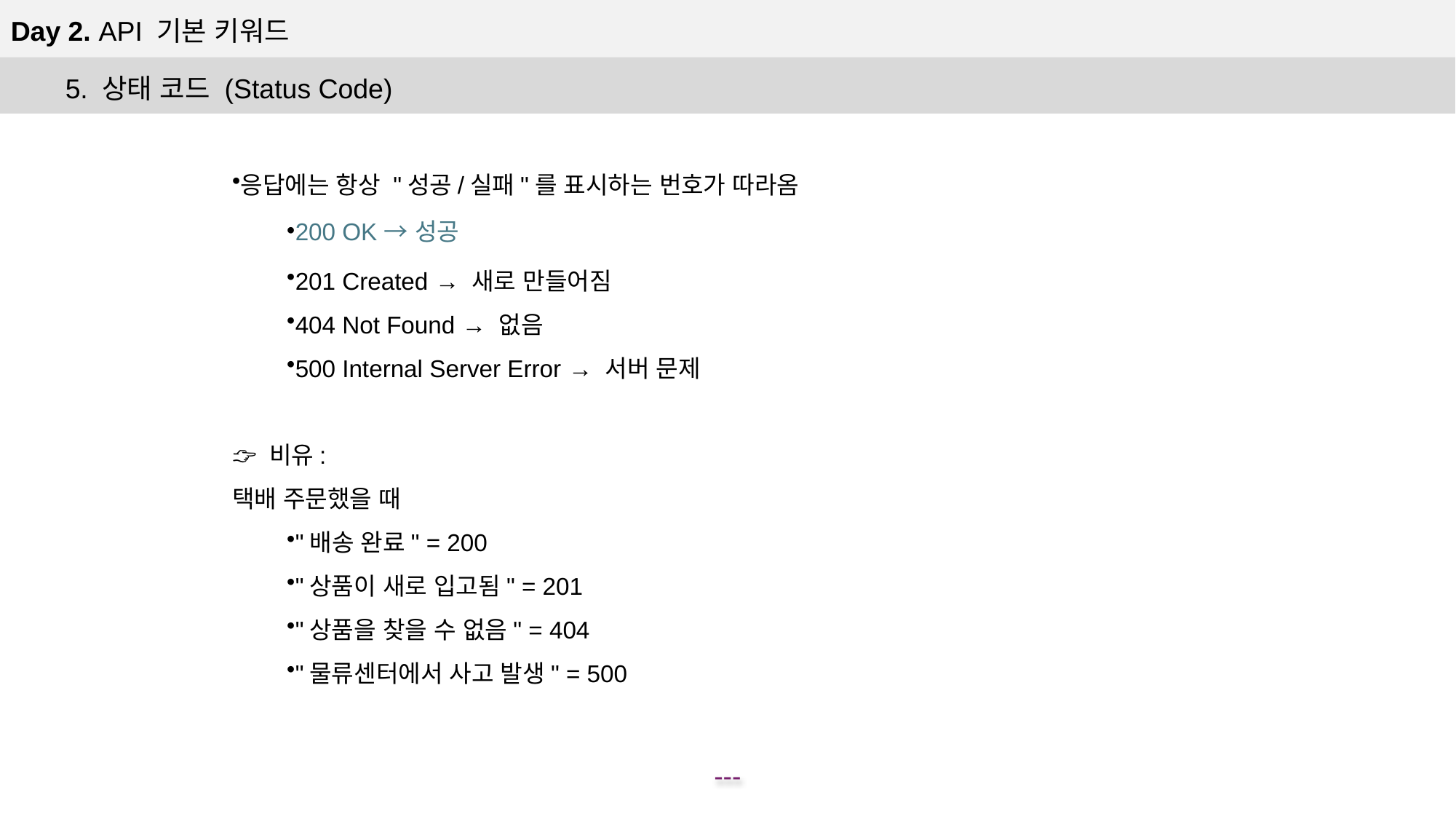

Day 2. API 기본 키워드
5. 상태 코드 (Status Code)
응답에는 항상 "성공/실패"를 표시하는 번호가 따라옴
200 OK → 성공
201 Created → 새로 만들어짐
404 Not Found → 없음
500 Internal Server Error → 서버 문제

👉 비유:
택배 주문했을 때
"배송 완료" = 200
"상품이 새로 입고됨" = 201
"상품을 찾을 수 없음" = 404
"물류센터에서 사고 발생" = 500
---